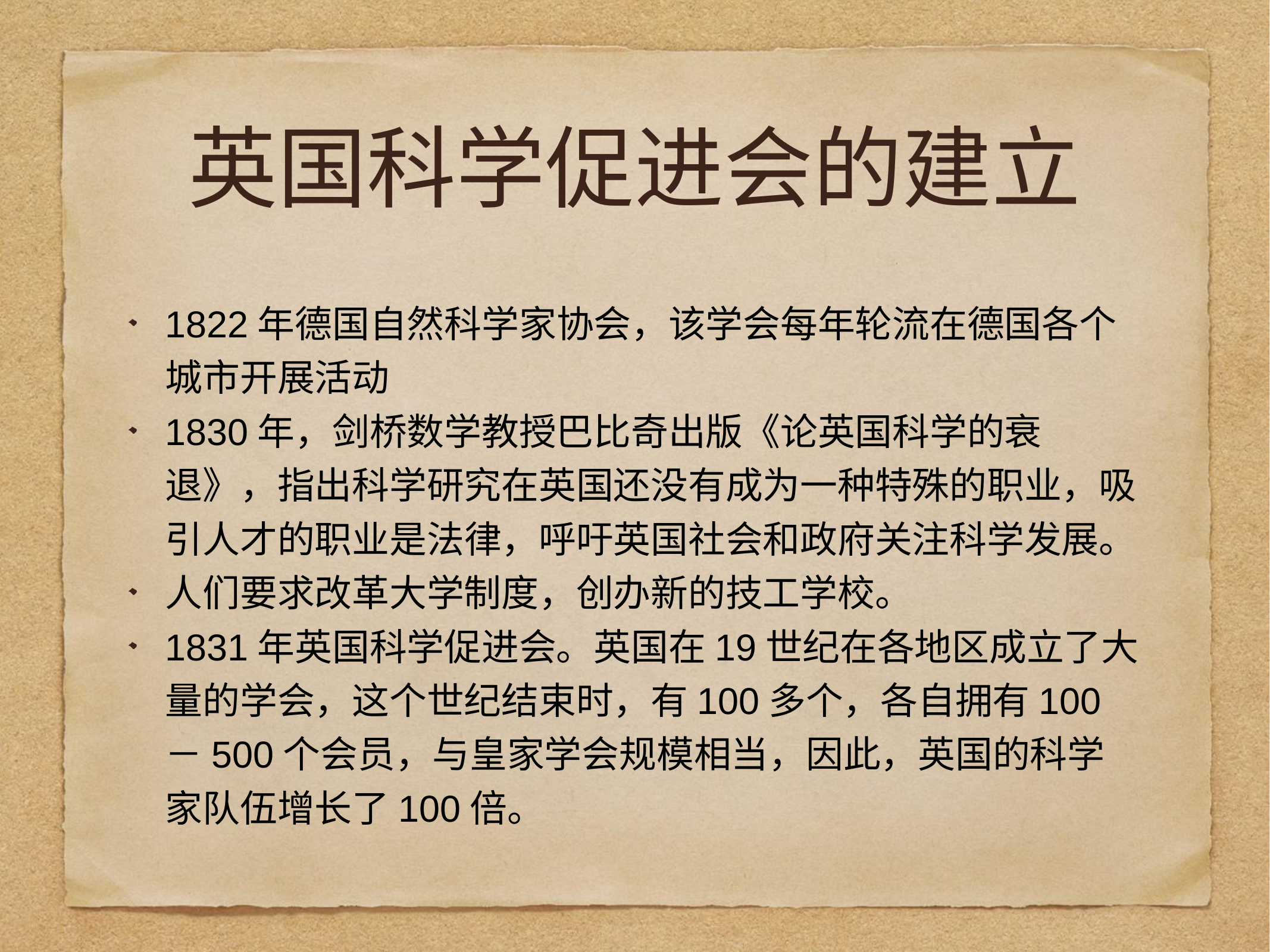

# 英国科学促进会的建立
1822年德国自然科学家协会，该学会每年轮流在德国各个城市开展活动
1830年，剑桥数学教授巴比奇出版《论英国科学的衰退》，指出科学研究在英国还没有成为一种特殊的职业，吸引人才的职业是法律，呼吁英国社会和政府关注科学发展。
人们要求改革大学制度，创办新的技工学校。
1831年英国科学促进会。英国在19世纪在各地区成立了大量的学会，这个世纪结束时，有100多个，各自拥有100－500个会员，与皇家学会规模相当，因此，英国的科学家队伍增长了100倍。